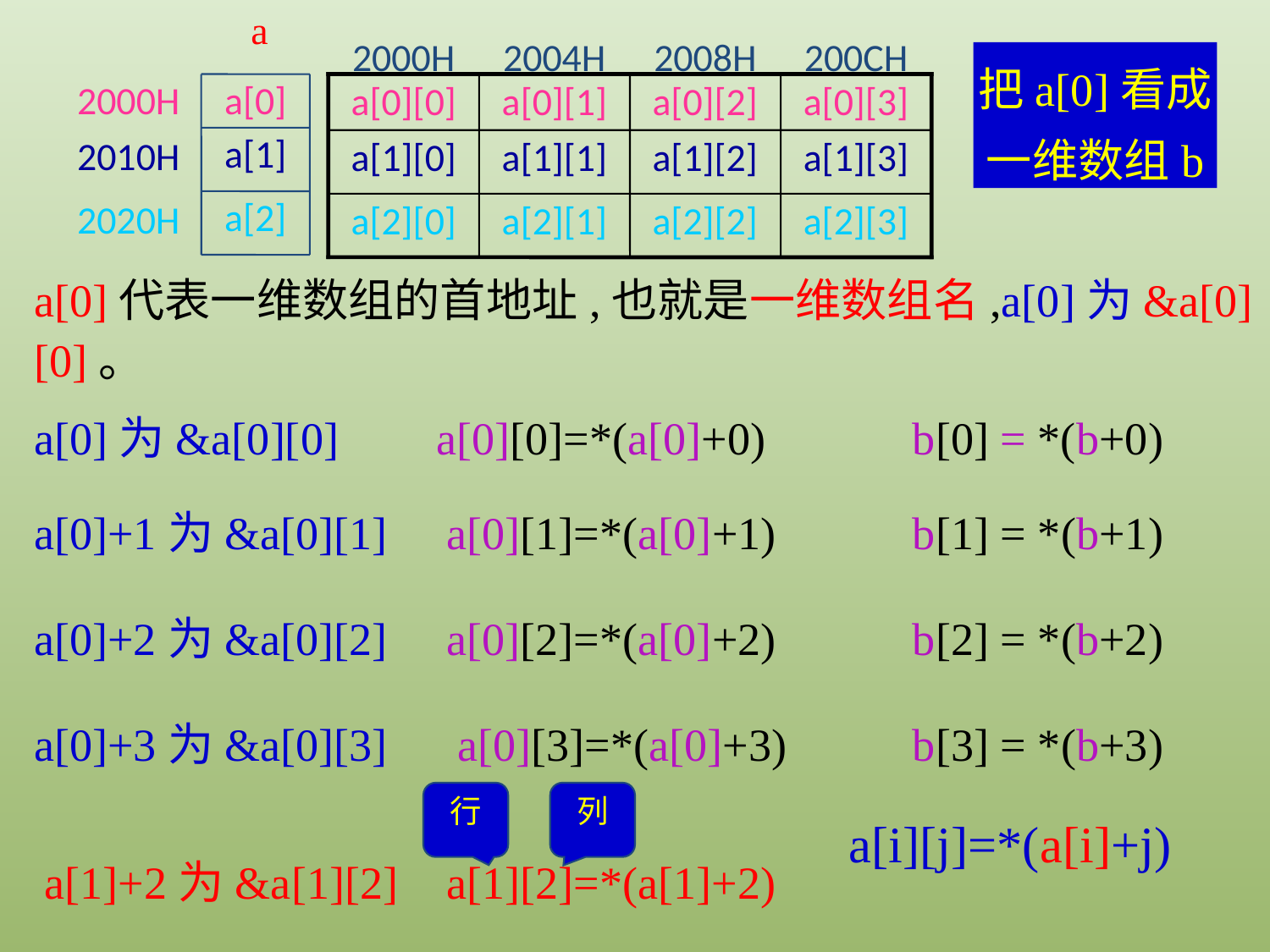

a
2000H

2004H

2008H

200CH

2000H

a[0]

a[0][0]

a[0][1]

a[0][2]

a[0][3]

a[1]

2010H

a[1][0]

a[1][1]
a[1][2]
a[1][3]
a[2]

2020H

a[2][0]

a[2][1]
a[2][2]
a[2][3]

把a[0]看成一维数组b
a[0]代表一维数组的首地址,也就是一维数组名,a[0]为&a[0][0]。
a[0]为&a[0][0]
a[0][0]=*(a[0]+0)
b[0] = *(b+0)
a[0]+1为&a[0][1]
a[0][1]=*(a[0]+1)
b[1] = *(b+1)
a[0]+2为&a[0][2]
a[0][2]=*(a[0]+2)
b[2] = *(b+2)
a[0]+3为&a[0][3]
a[0][3]=*(a[0]+3)
b[3] = *(b+3)
行
列
a[i][j]=*(a[i]+j)
a[1]+2为&a[1][2]
a[1][2]=*(a[1]+2)
460